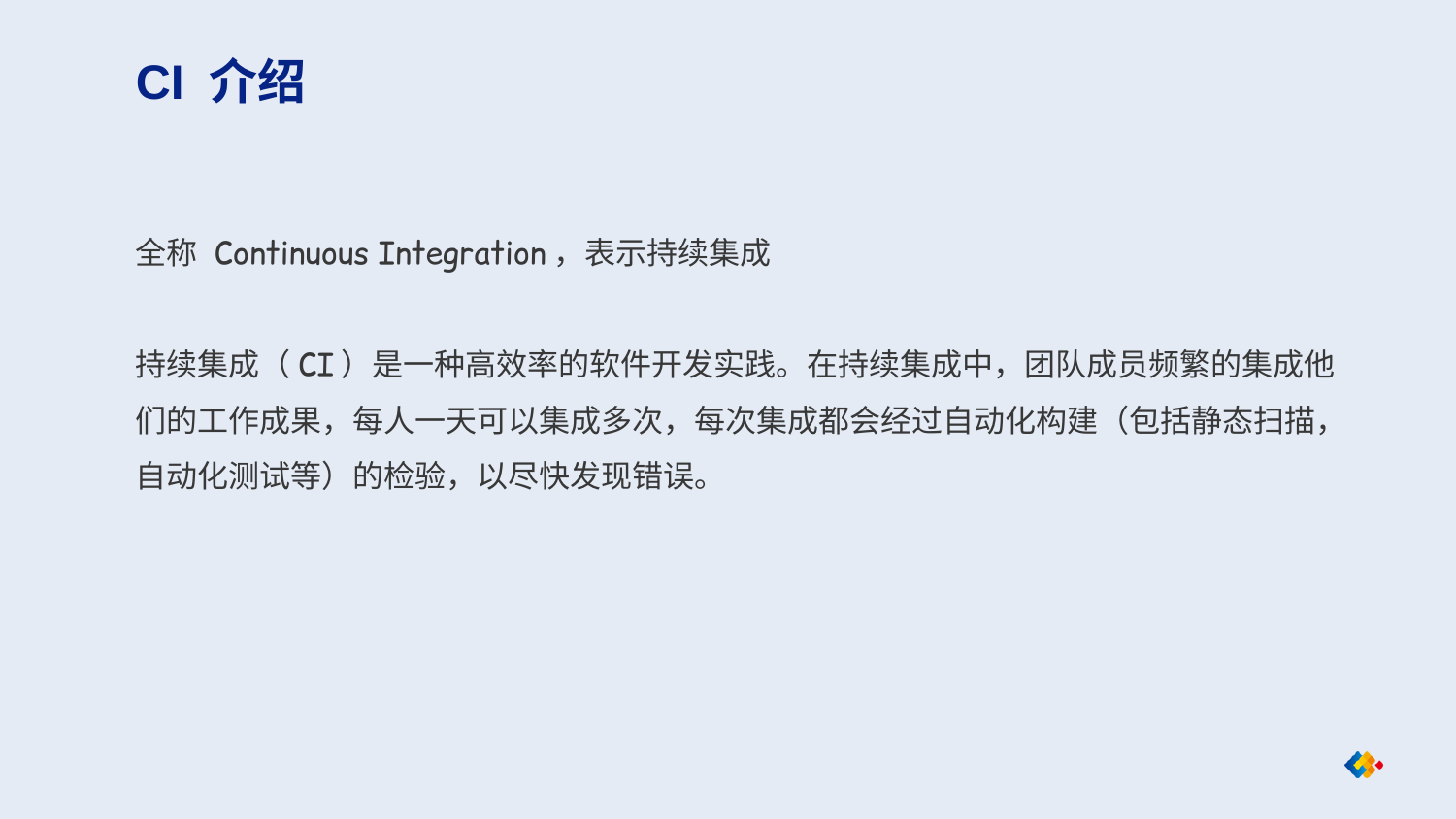

CI 介绍
全称 Continuous Integration，表示持续集成

持续集成（CI）是一种高效率的软件开发实践。在持续集成中，团队成员频繁的集成他们的工作成果，每人一天可以集成多次，每次集成都会经过自动化构建（包括静态扫描，自动化测试等）的检验，以尽快发现错误。